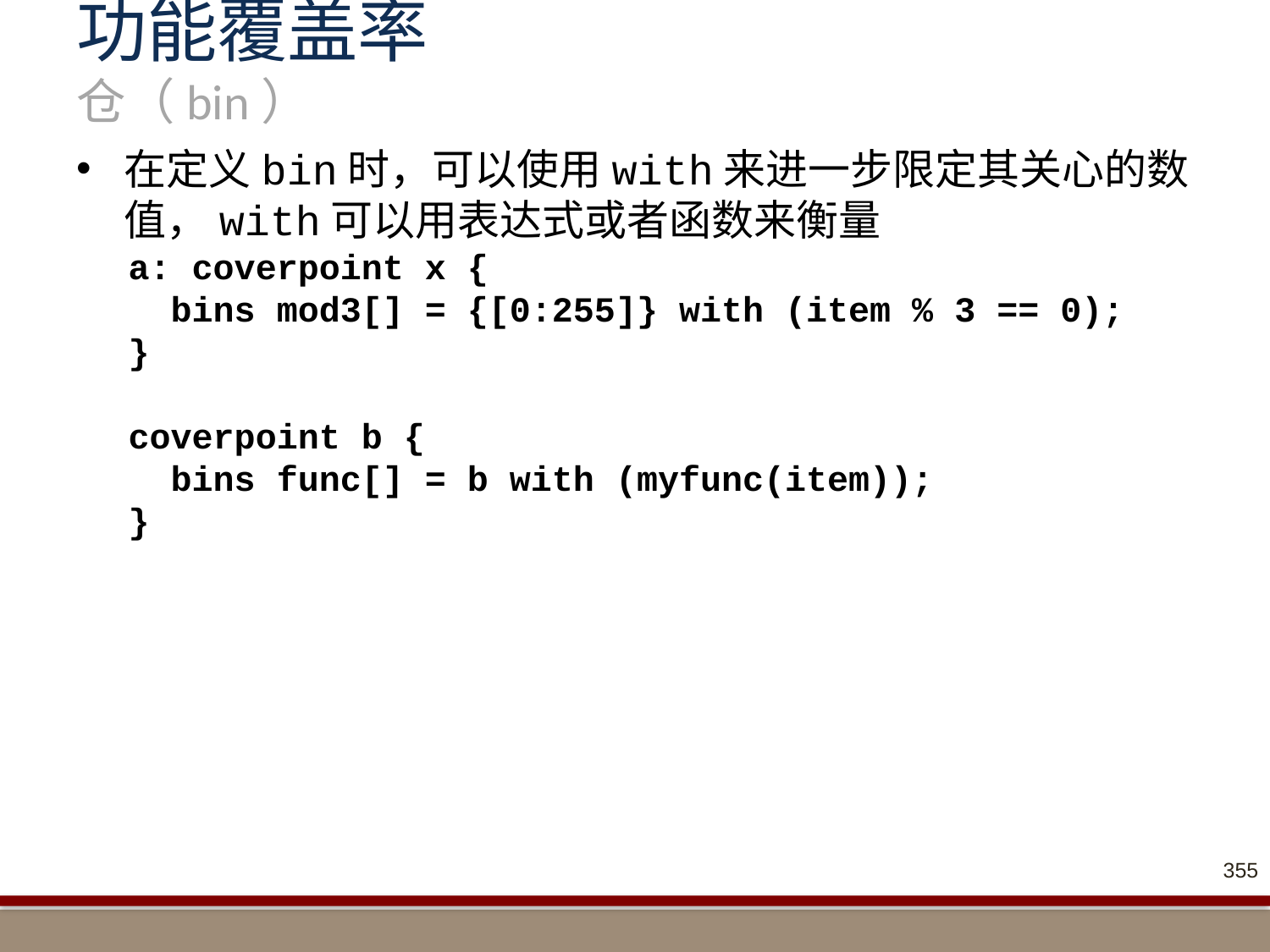

# 功能覆盖率 仓（bin）
在定义bin时，可以使用with来进一步限定其关心的数值，with可以用表达式或者函数来衡量
a: coverpoint x {
  bins mod3[] = {[0:255]} with (item % 3 == 0);
}

coverpoint b {
  bins func[] = b with (myfunc(item));
}
355